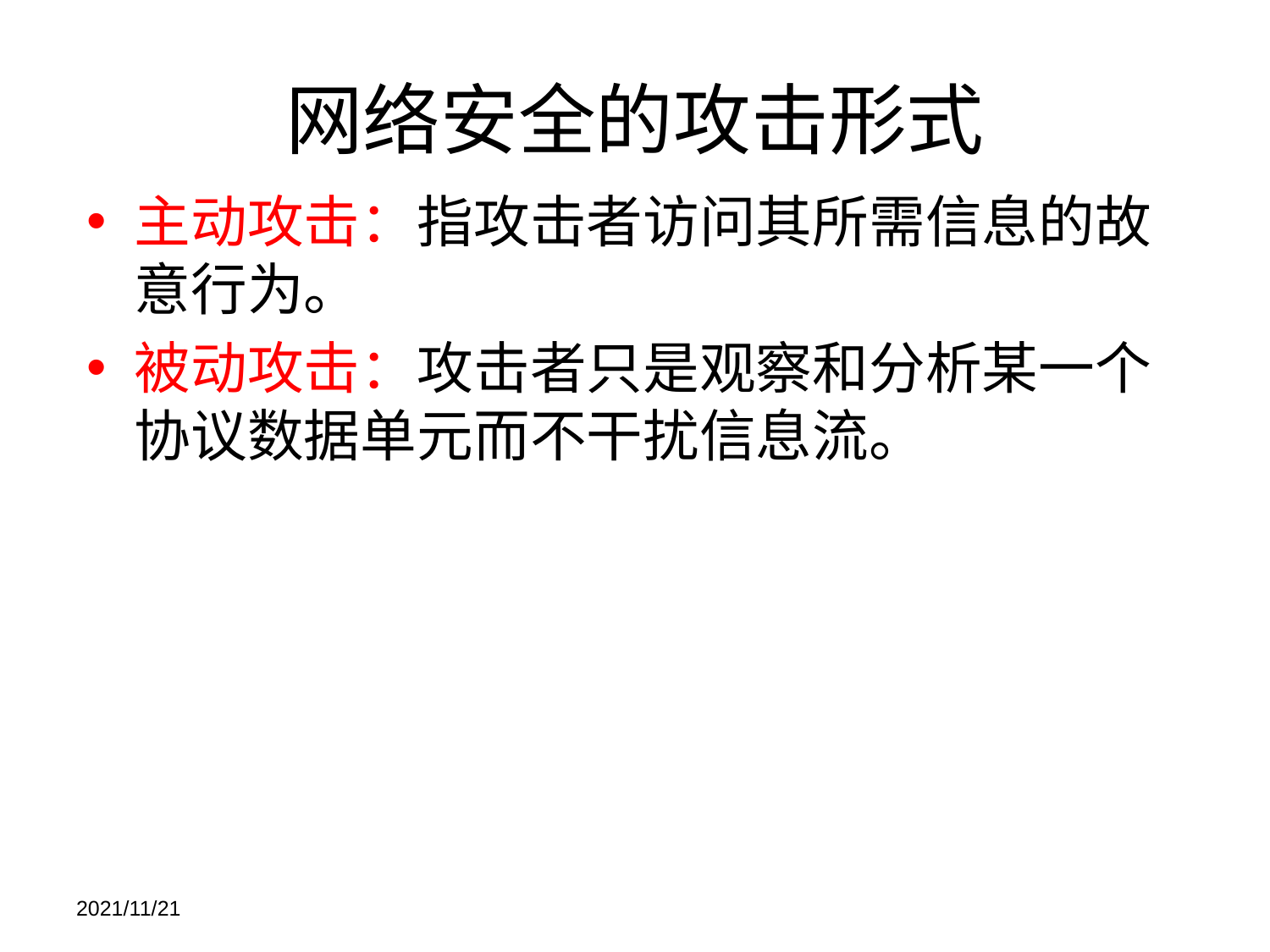

网络安全的攻击形式
主动攻击：指攻击者访问其所需信息的故意行为。
被动攻击：攻击者只是观察和分析某一个协议数据单元而不干扰信息流。
2021/11/21